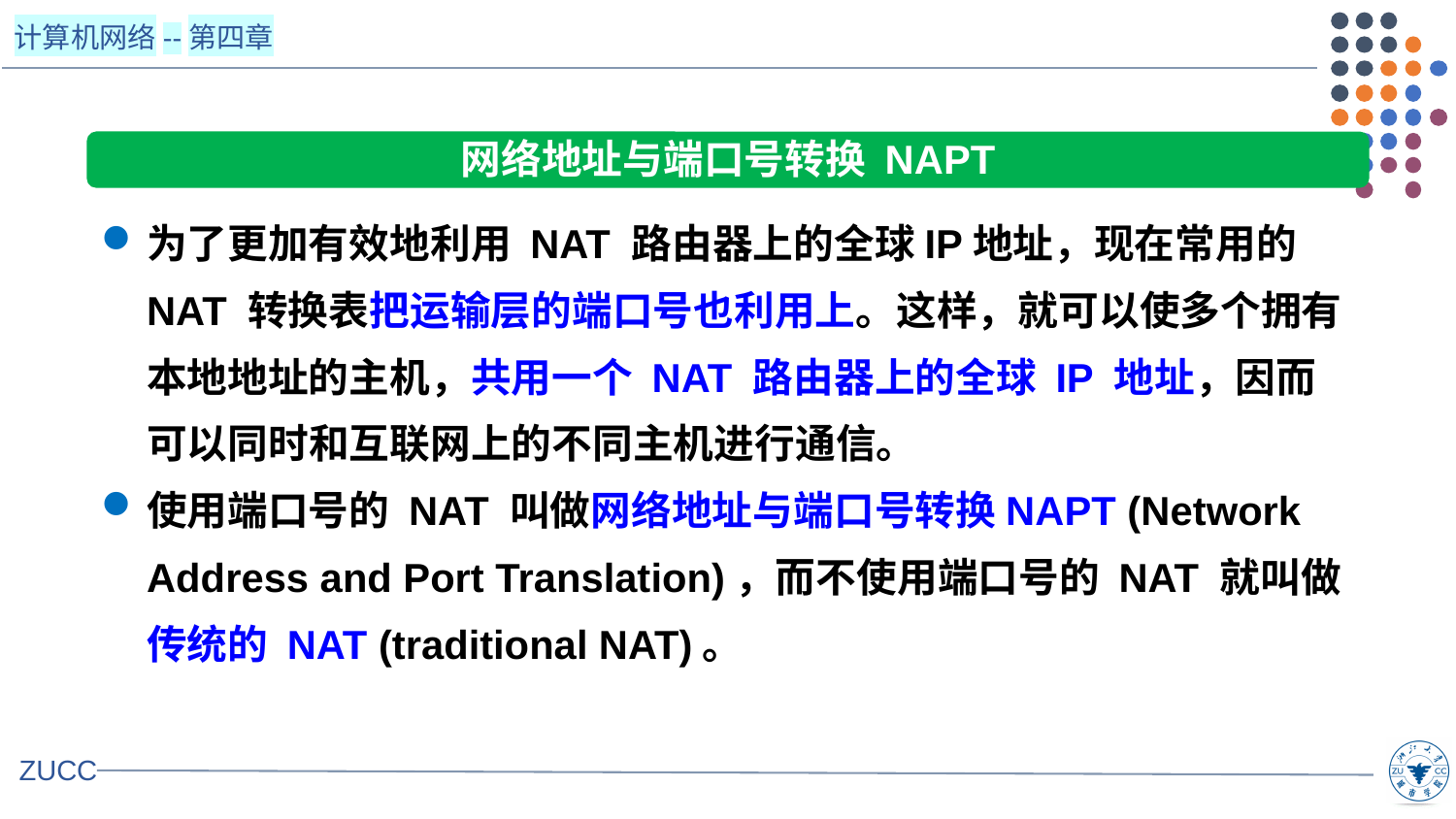

网络地址与端口号转换 NAPT

为了更加有效地利用 NAT 路由器上的全球IP地址，现在常用的 NAT 转换表把运输层的端口号也利用上。这样，就可以使多个拥有本地地址的主机，共用一个 NAT 路由器上的全球 IP 地址，因而可以同时和互联网上的不同主机进行通信。
使用端口号的 NAT 叫做网络地址与端口号转换NAPT (Network Address and Port Translation)，而不使用端口号的 NAT 就叫做传统的 NAT (traditional NAT)。